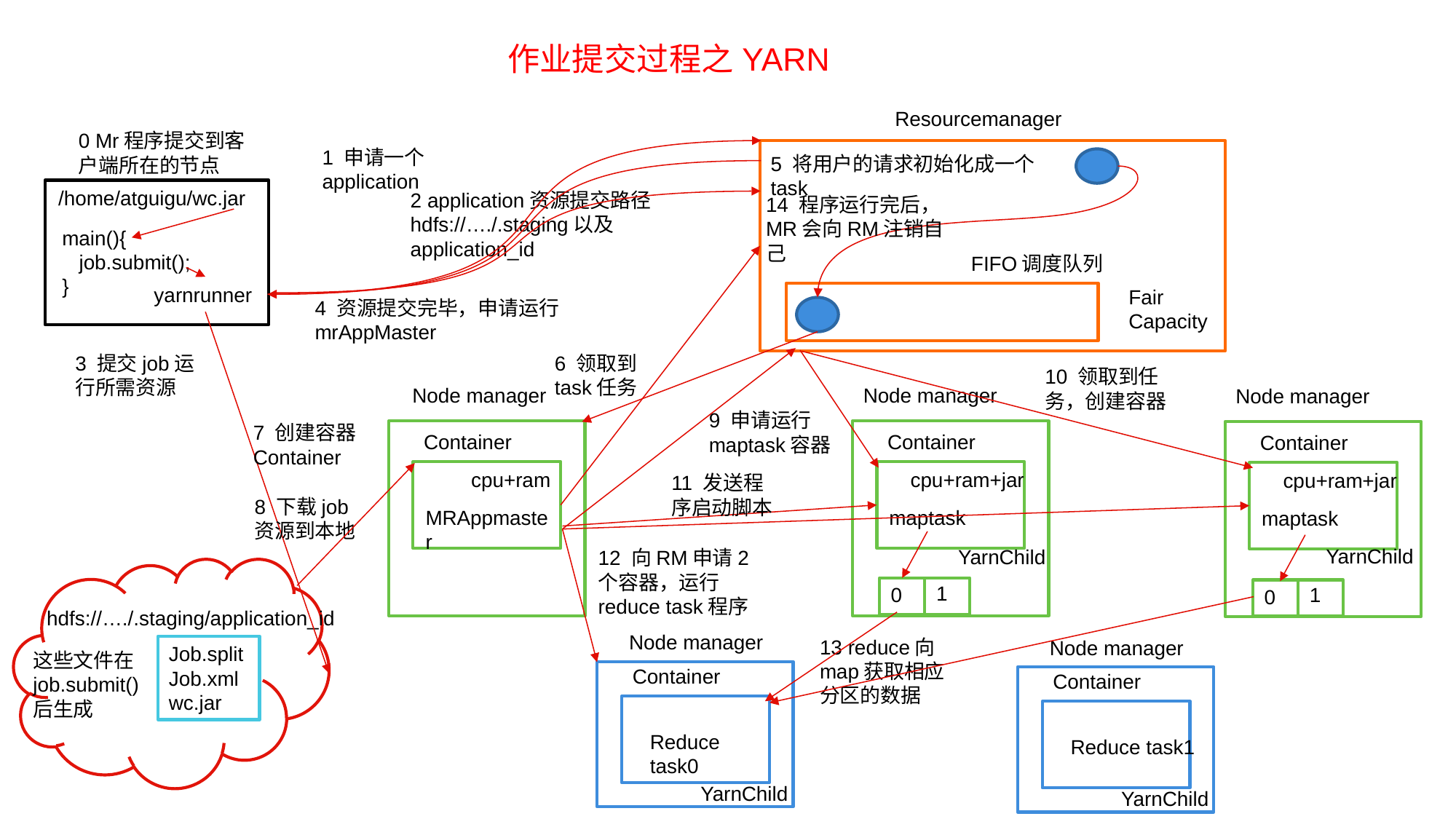

作业提交过程之YARN
Resourcemanager
0 Mr程序提交到客户端所在的节点
1 申请一个application

5 将用户的请求初始化成一个task

/home/atguigu/wc.jar
2 application资源提交路径
hdfs://…./.staging以及application_id
14 程序运行完后，MR会向RM注销自己
main(){
   job.submit();
}
FIFO调度队列
yarnrunner
Fair
Capacity

4 资源提交完毕，申请运行mrAppMaster

3 提交job运行所需资源
6 领取到task任务
10 领取到任务，创建容器
Node manager
Node manager
Node manager
9 申请运行maptask容器
7 创建容器Container

Container
Container
Container
cpu+ram
cpu+ram+jar

cpu+ram+jar
11 发送程序启动脚本
8 下载job资源到本地
maptask
MRAppmaster
maptask
YarnChild
YarnChild
12 向RM申请2个容器，运行reduce task程序

1
0
1

0

hdfs://…./.staging/application_id
Node manager
13 reduce向map获取相应分区的数据
Node manager
Job.split
Job.xml
wc.jar
这些文件在job.submit()后生成
Container

Container

Reduce task0
Reduce task1
YarnChild
YarnChild